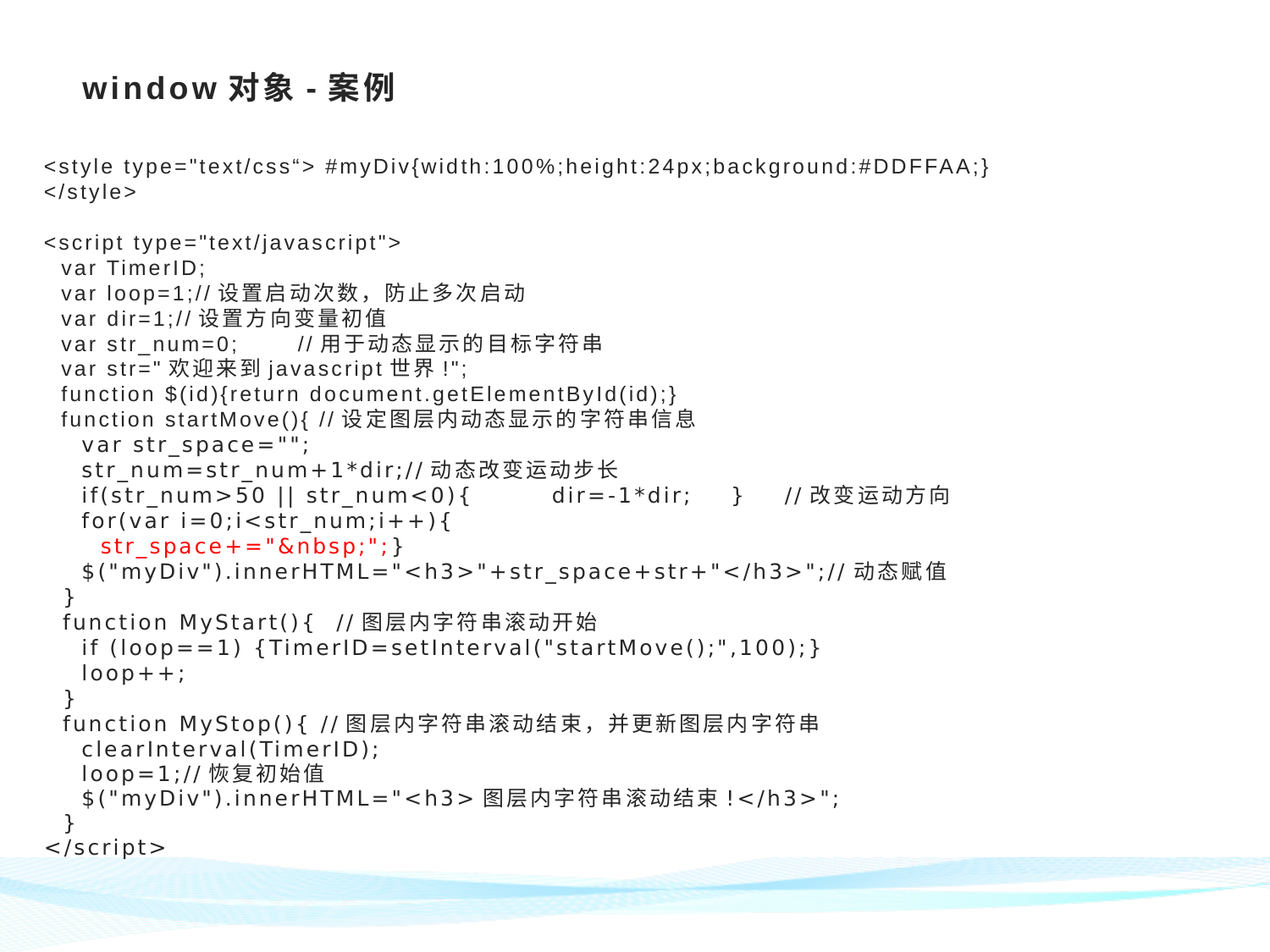

# window对象-案例
<style type="text/css“> #myDiv{width:100%;height:24px;background:#DDFFAA;}
</style>

<script type="text/javascript">
  var TimerID;
  var loop=1;//设置启动次数，防止多次启动
  var dir=1;//设置方向变量初值
  var str_num=0; 	//用于动态显示的目标字符串
  var str="欢迎来到javascript世界!";
  function $(id){return document.getElementById(id);}
  function startMove(){ //设定图层内动态显示的字符串信息
    var str_space="";
    str_num=str_num+1*dir;//动态改变运动步长
    if(str_num>50 || str_num<0){	dir=-1*dir;    }    //改变运动方向
    for(var i=0;i<str_num;i++){
      str_space+="&nbsp;";}
    $("myDiv").innerHTML="<h3>"+str_space+str+"</h3>";//动态赋值
  }
  function MyStart(){  //图层内字符串滚动开始
    if (loop==1) {TimerID=setInterval("startMove();",100);}
    loop++;
  }
  function MyStop(){ //图层内字符串滚动结束，并更新图层内字符串
    clearInterval(TimerID);
    loop=1;//恢复初始值
    $("myDiv").innerHTML="<h3>图层内字符串滚动结束!</h3>";
  }
</script>